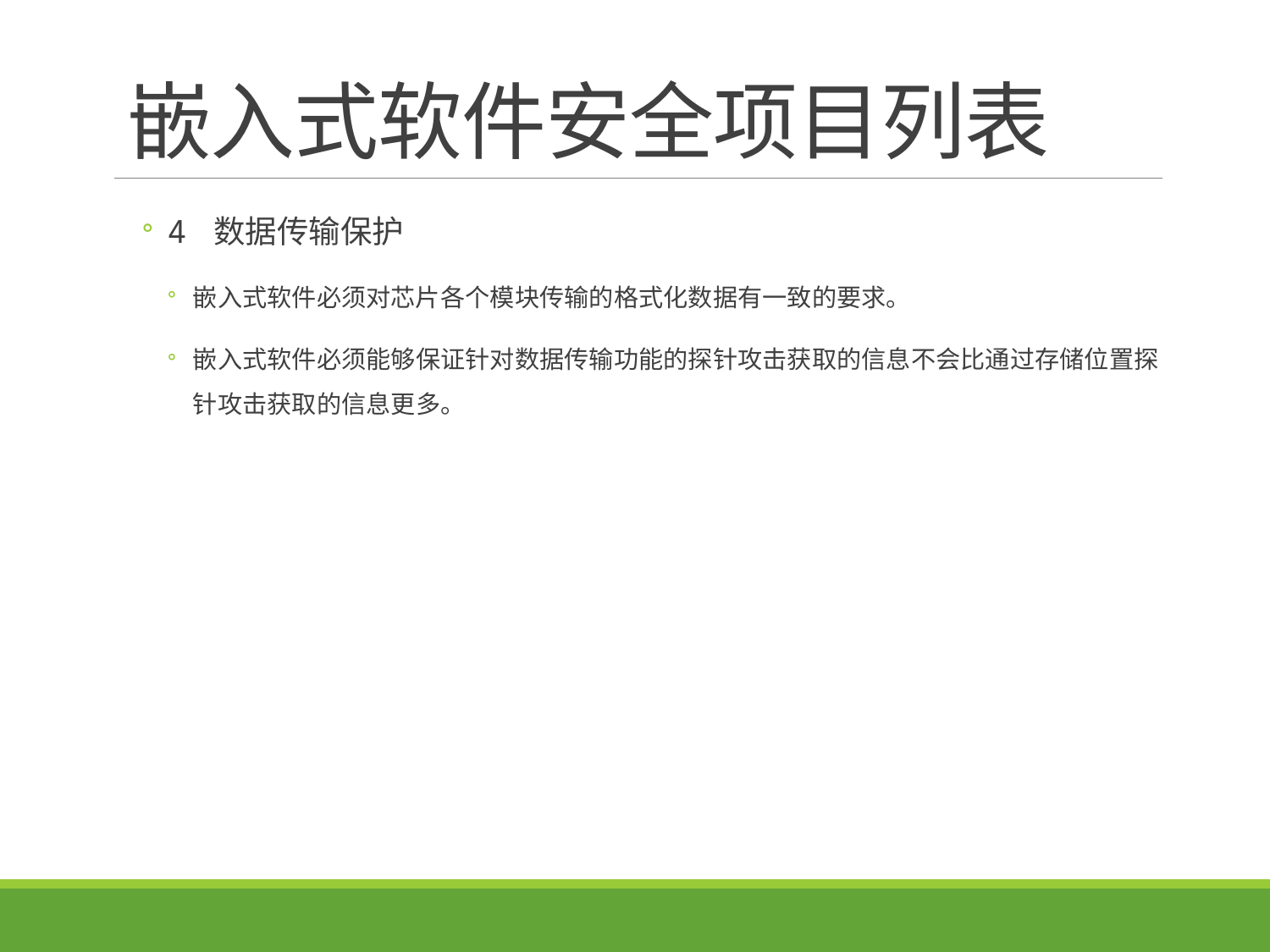

# 嵌入式软件安全项目列表
4 数据传输保护
嵌入式软件必须对芯片各个模块传输的格式化数据有一致的要求。
嵌入式软件必须能够保证针对数据传输功能的探针攻击获取的信息不会比通过存储位置探针攻击获取的信息更多。